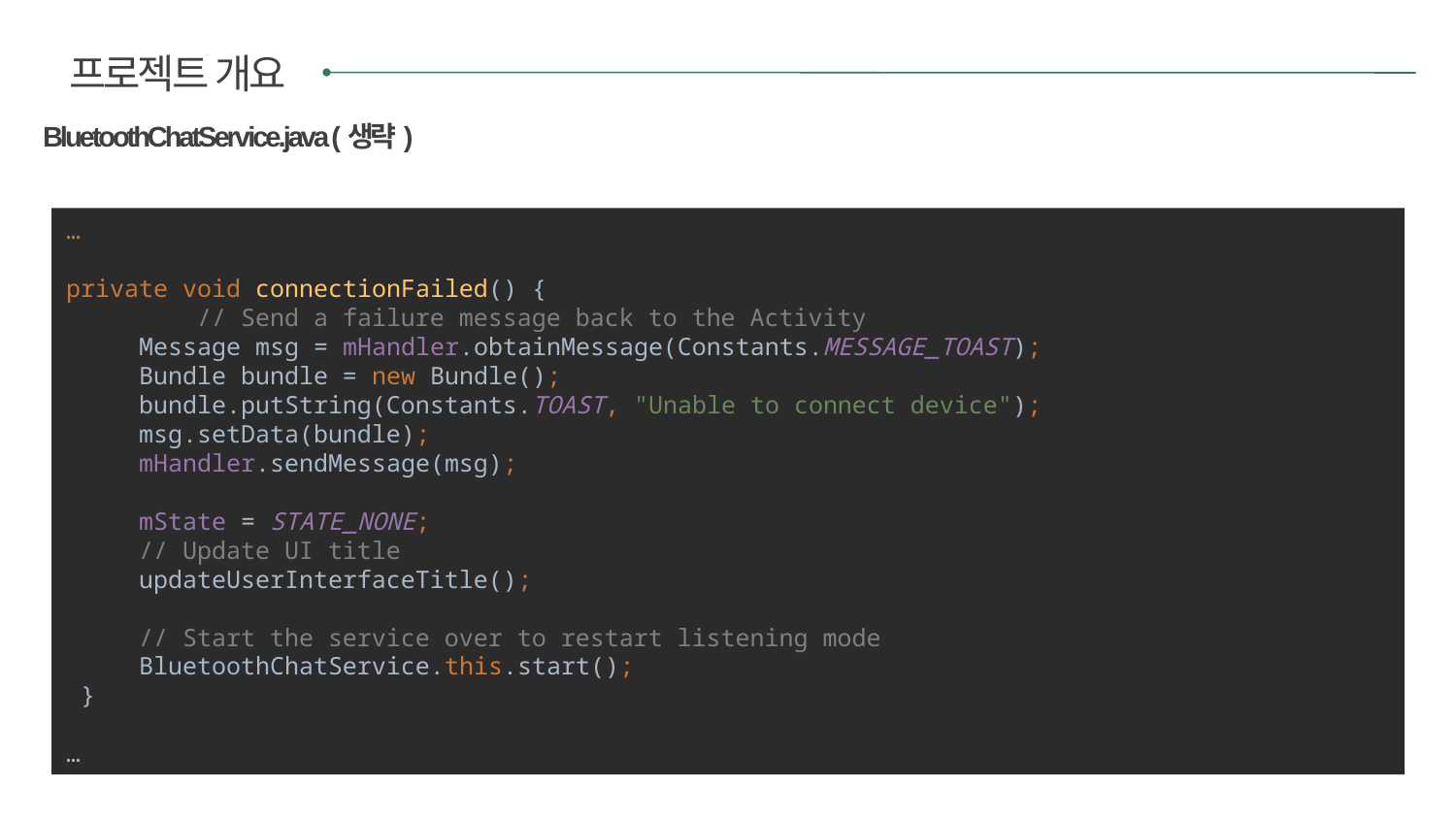

프로젝트 개요
BluetoothChatService.java (생략)
…

private void connectionFailed() {
         // Send a failure message back to the Activity
     Message msg = mHandler.obtainMessage(Constants.MESSAGE_TOAST);
     Bundle bundle = new Bundle();
     bundle.putString(Constants.TOAST, "Unable to connect device");
     msg.setData(bundle);
     mHandler.sendMessage(msg);
     mState = STATE_NONE;
     // Update UI title
     updateUserInterfaceTitle();
     // Start the service over to restart listening mode
     BluetoothChatService.this.start();
 }

…